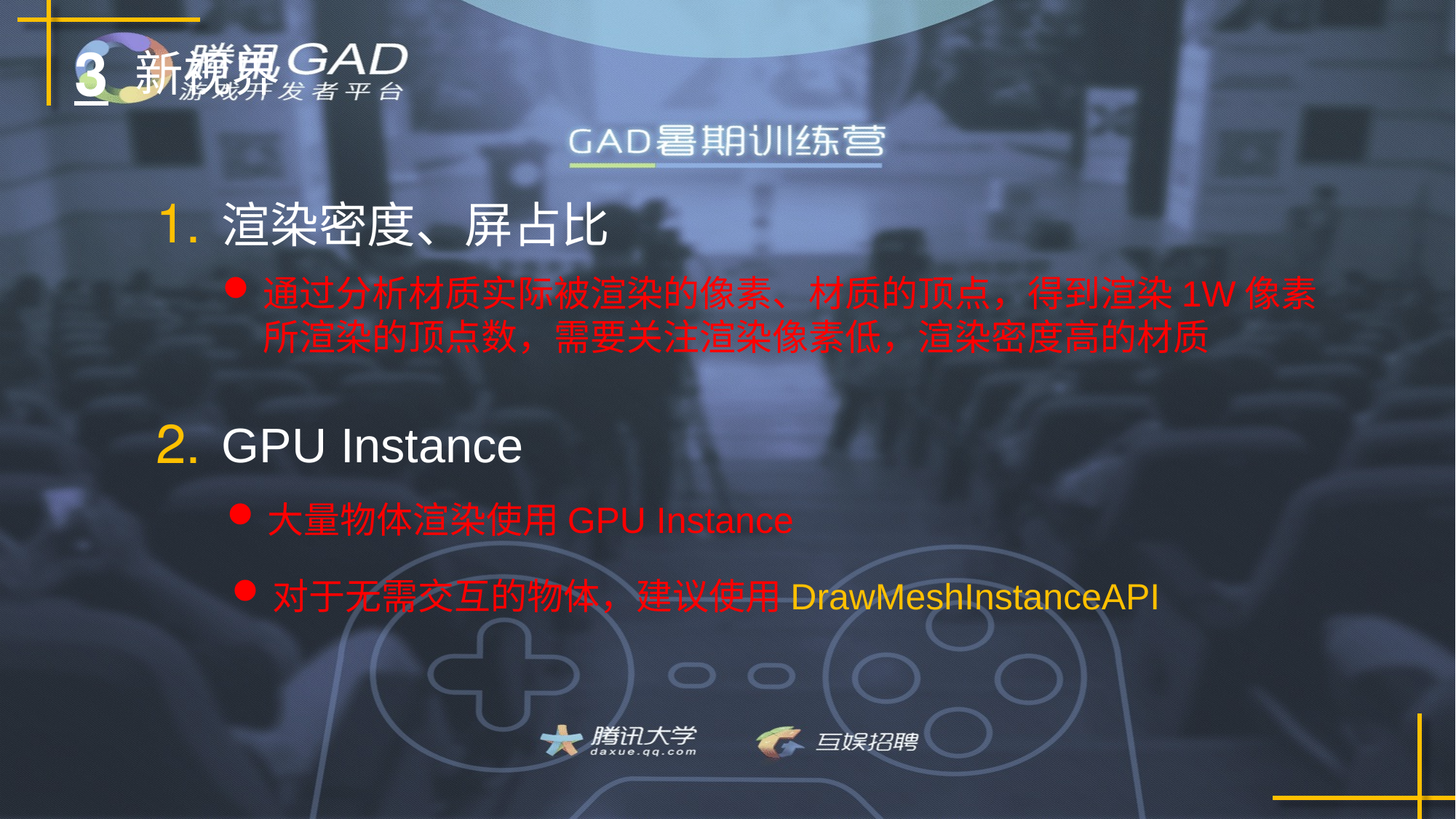

3
新视界
1.
渲染密度、屏占比
通过分析材质实际被渲染的像素、材质的顶点，得到渲染1W像素
所渲染的顶点数，需要关注渲染像素低，渲染密度高的材质
2.
GPU Instance
大量物体渲染使用GPU Instance
对于无需交互的物体，建议使用DrawMeshInstanceAPI